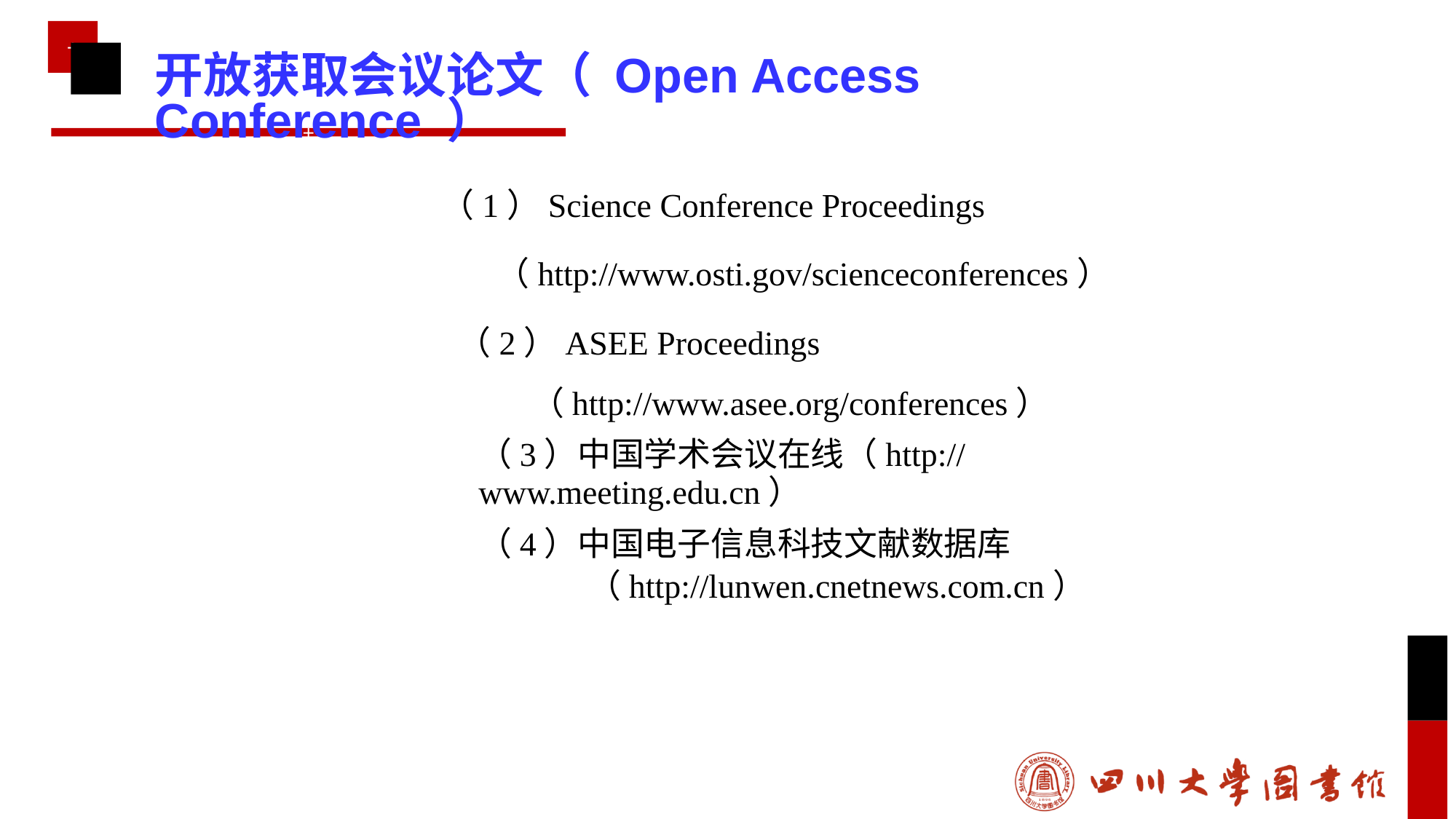

开放获取会议论文（ Open Access Conference ）
（1）Science Conference Proceedings
（http://www.osti.gov/scienceconferences）
（2）ASEE Proceedings
（http://www.asee.org/conferences）
（3）中国学术会议在线（http://www.meeting.edu.cn）
（4）中国电子信息科技文献数据库
	（http://lunwen.cnetnews.com.cn）